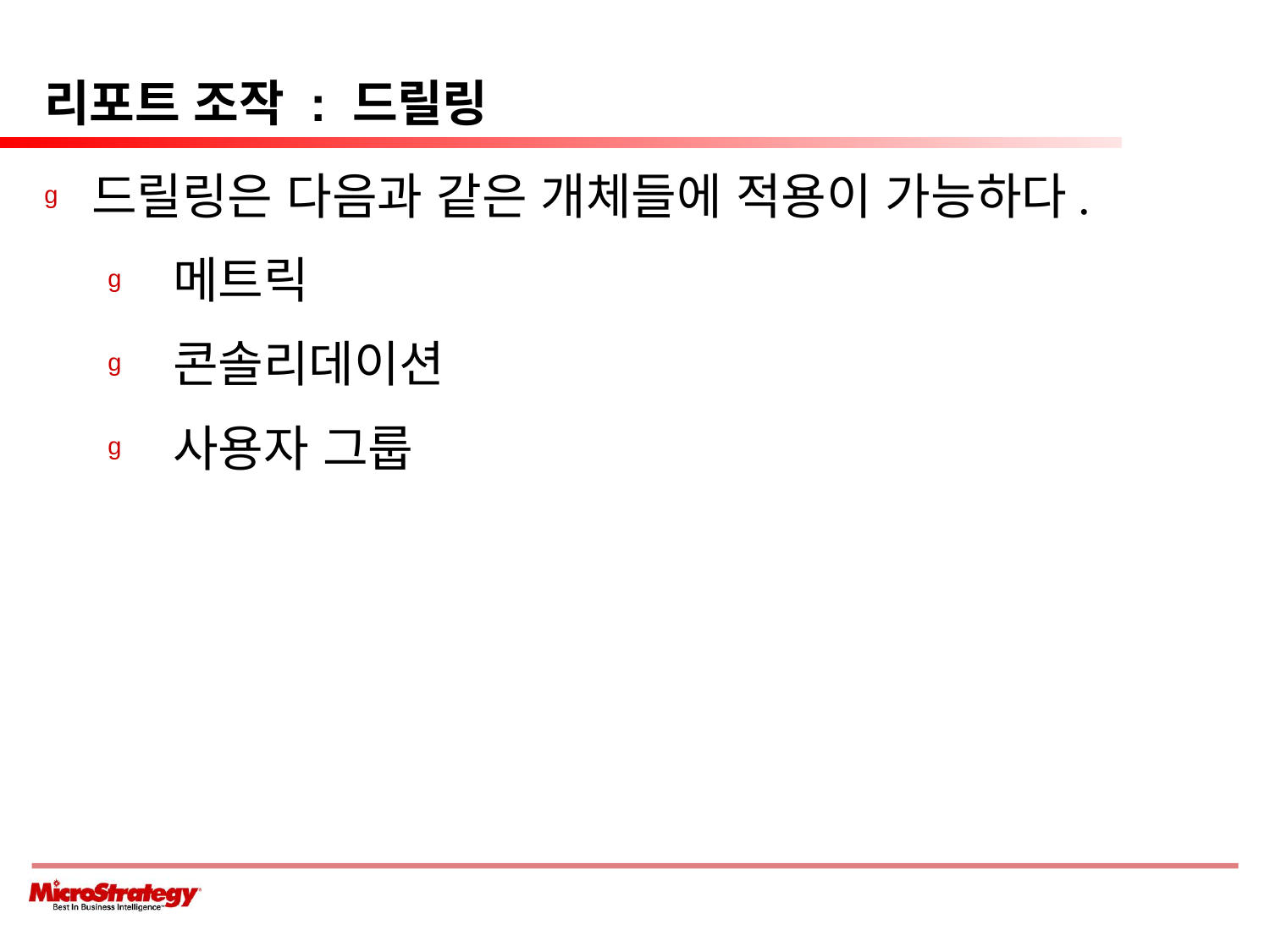

# 리포트 조작 : 드릴링
드릴링은 다음과 같은 개체들에 적용이 가능하다.
 메트릭
 콘솔리데이션
 사용자 그룹